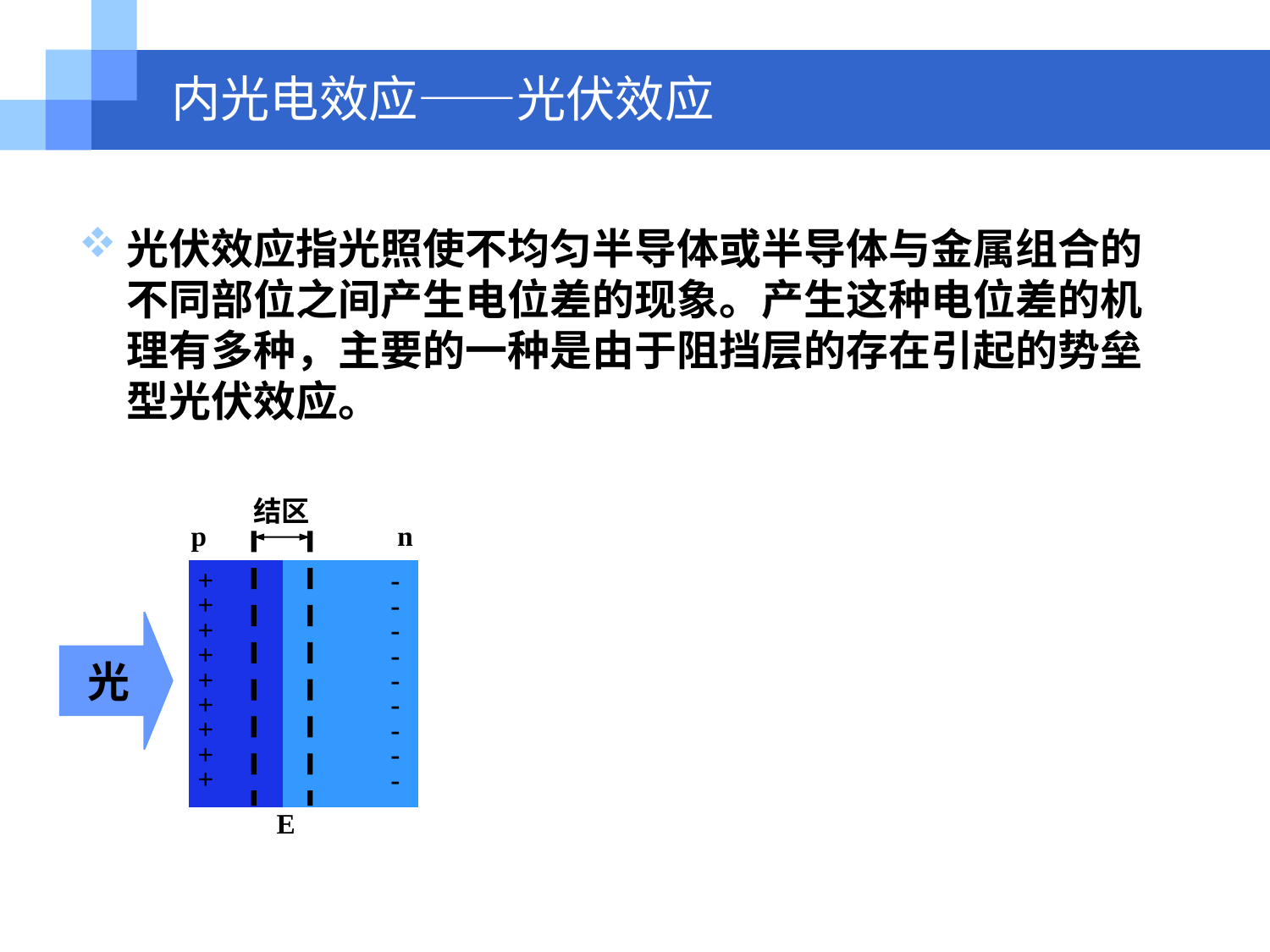

# 内光电效应——光伏效应
光伏效应指光照使不均匀半导体或半导体与金属组合的不同部位之间产生电位差的现象。产生这种电位差的机理有多种，主要的一种是由于阻挡层的存在引起的势垒型光伏效应。
结区
p
n

+
-

+
-
+
-
光
+
-
+
-
+
-
+
-
+
-
+
-
E